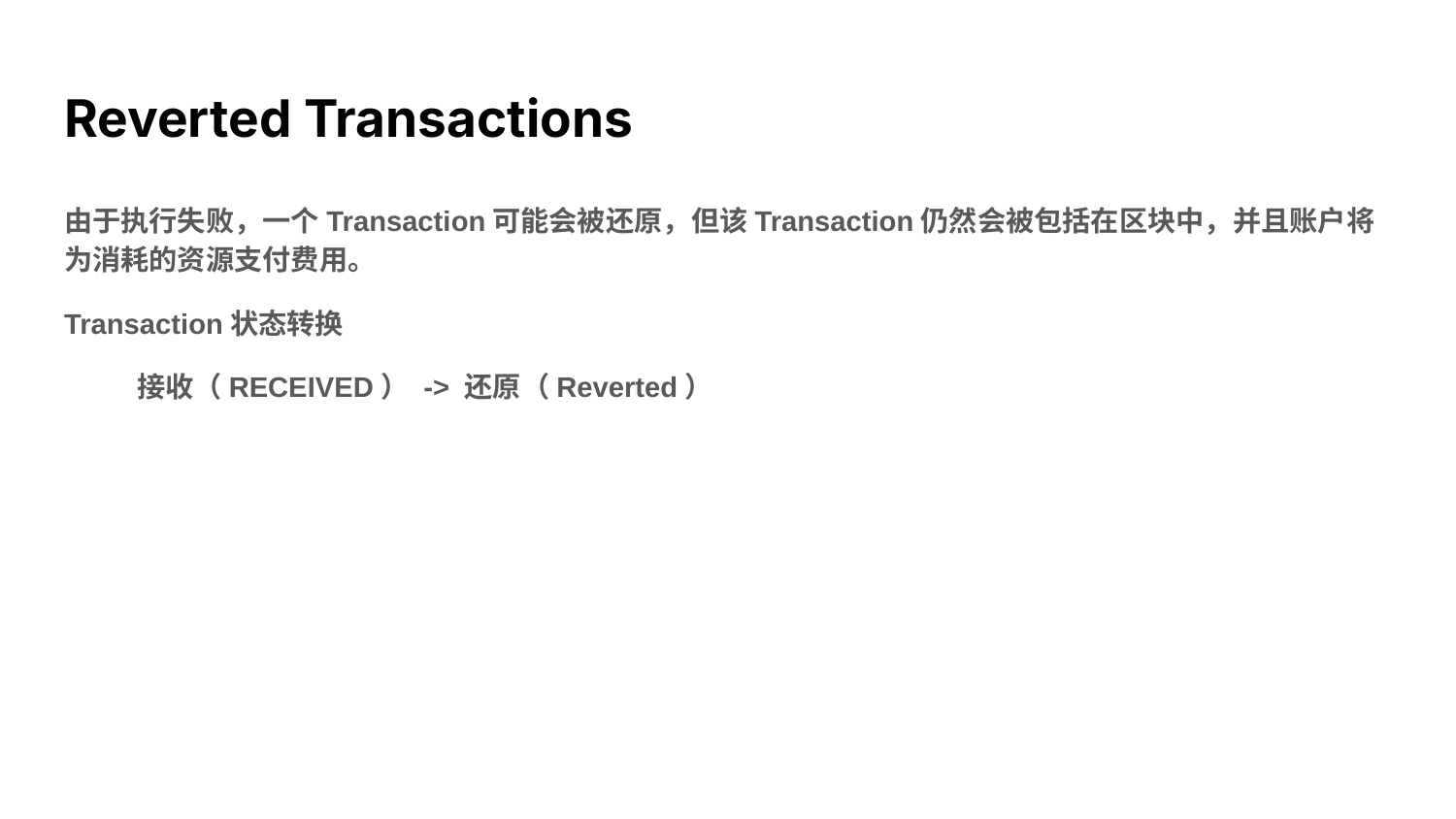

# Reverted Transactions

由于执行失败，一个Transaction可能会被还原，但该Transaction仍然会被包括在区块中，并且账户将为消耗的资源支付费用。
Transaction状态转换
接收（RECEIVED） -> 还原（Reverted）